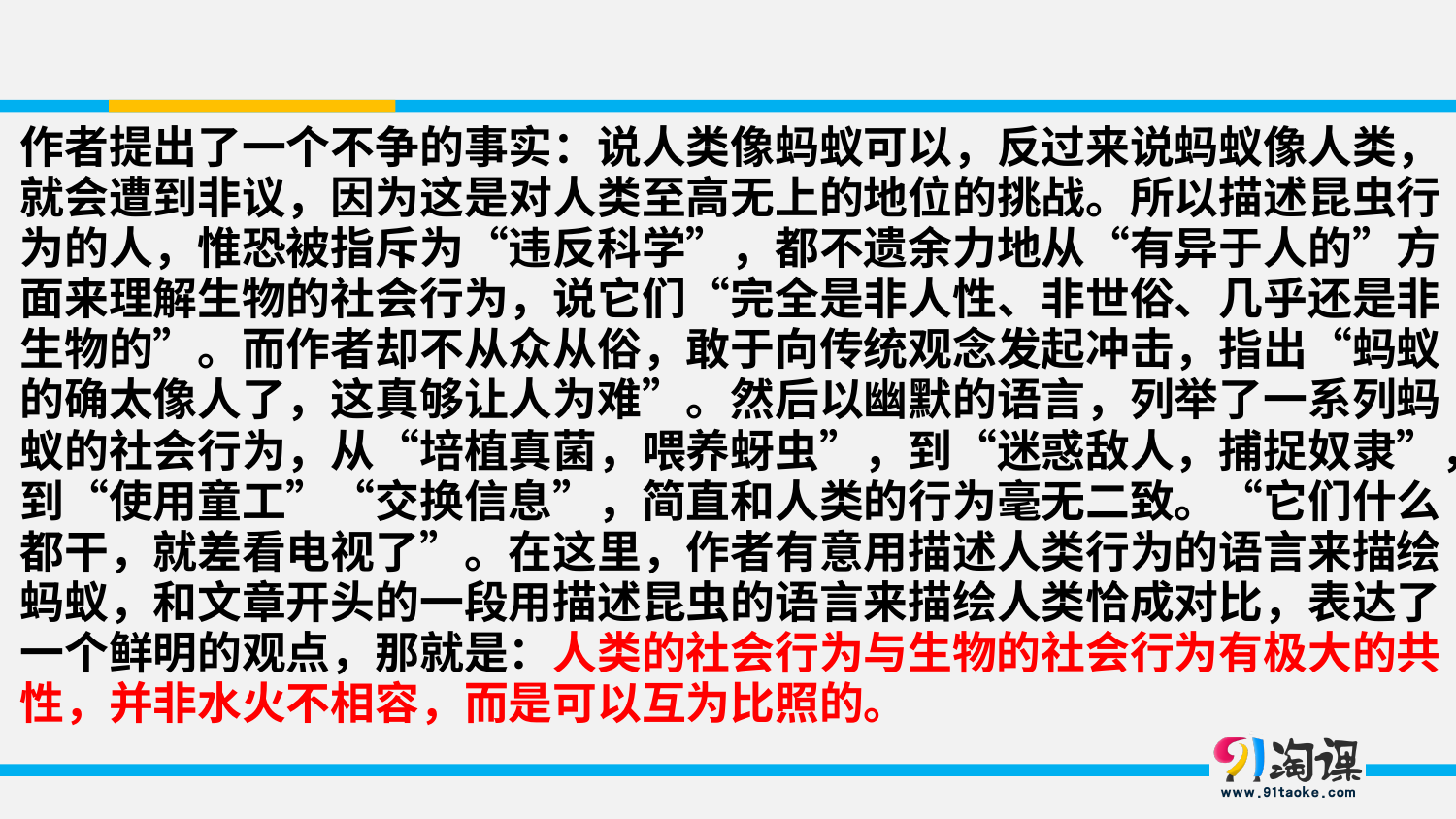

作者提出了一个不争的事实：说人类像蚂蚁可以，反过来说蚂蚁像人类，就会遭到非议，因为这是对人类至高无上的地位的挑战。所以描述昆虫行为的人，惟恐被指斥为“违反科学”，都不遗余力地从“有异于人的”方面来理解生物的社会行为，说它们“完全是非人性、非世俗、几乎还是非生物的”。而作者却不从众从俗，敢于向传统观念发起冲击，指出“蚂蚁的确太像人了，这真够让人为难”。然后以幽默的语言，列举了一系列蚂蚁的社会行为，从“培植真菌，喂养蚜虫”，到“迷惑敌人，捕捉奴隶”，到“使用童工”“交换信息”，简直和人类的行为毫无二致。“它们什么都干，就差看电视了”。在这里，作者有意用描述人类行为的语言来描绘蚂蚁，和文章开头的一段用描述昆虫的语言来描绘人类恰成对比，表达了一个鲜明的观点，那就是：人类的社会行为与生物的社会行为有极大的共性，并非水火不相容，而是可以互为比照的。